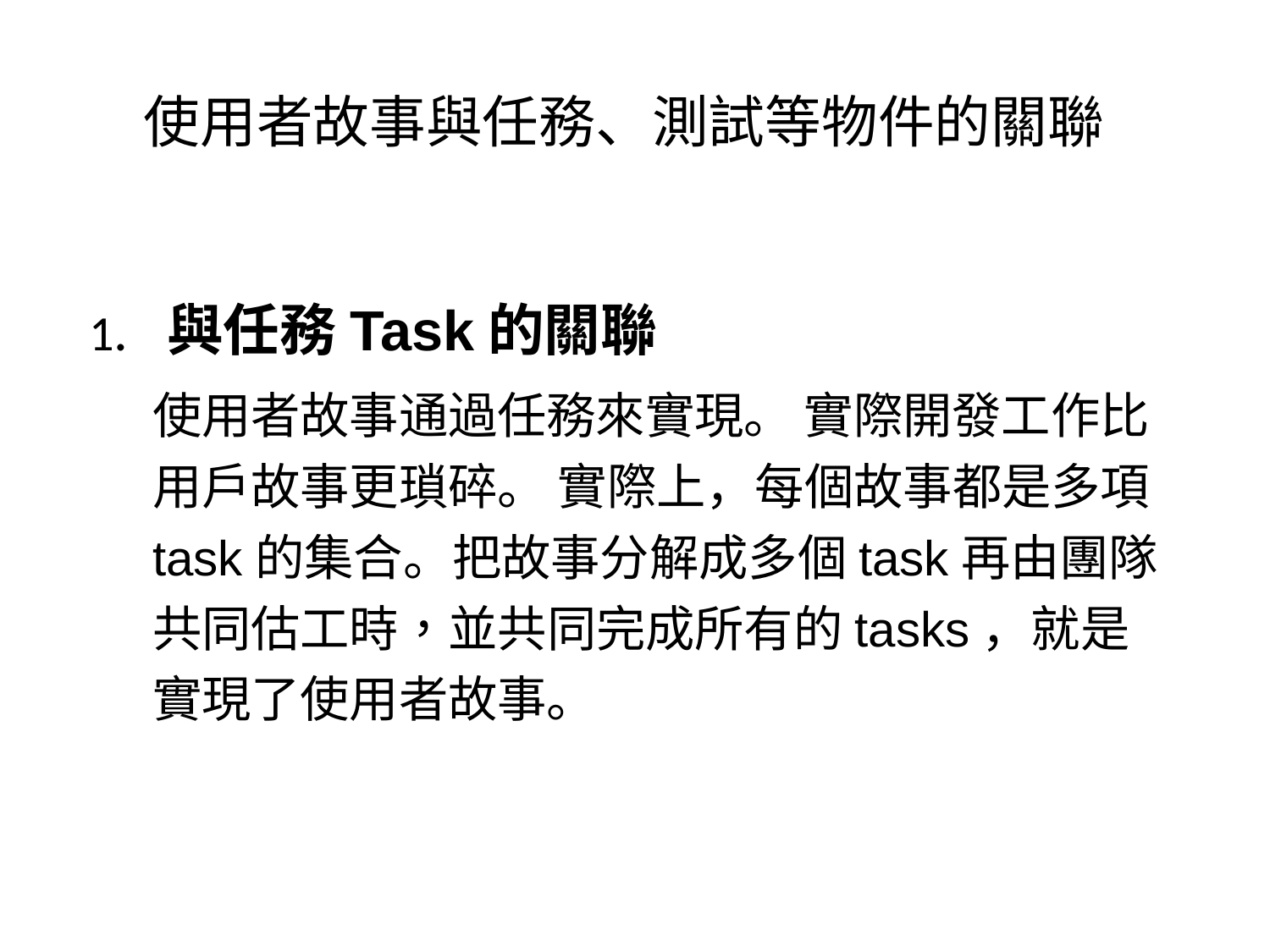

# 使用者故事與任務、測試等物件的關聯
1.  與任務Task的關聯
使用者故事通過任務來實現。 實際開發工作比用戶故事更瑣碎。 實際上，每個故事都是多項task的集合。把故事分解成多個task再由團隊共同估工時，並共同完成所有的tasks，就是實現了使用者故事。